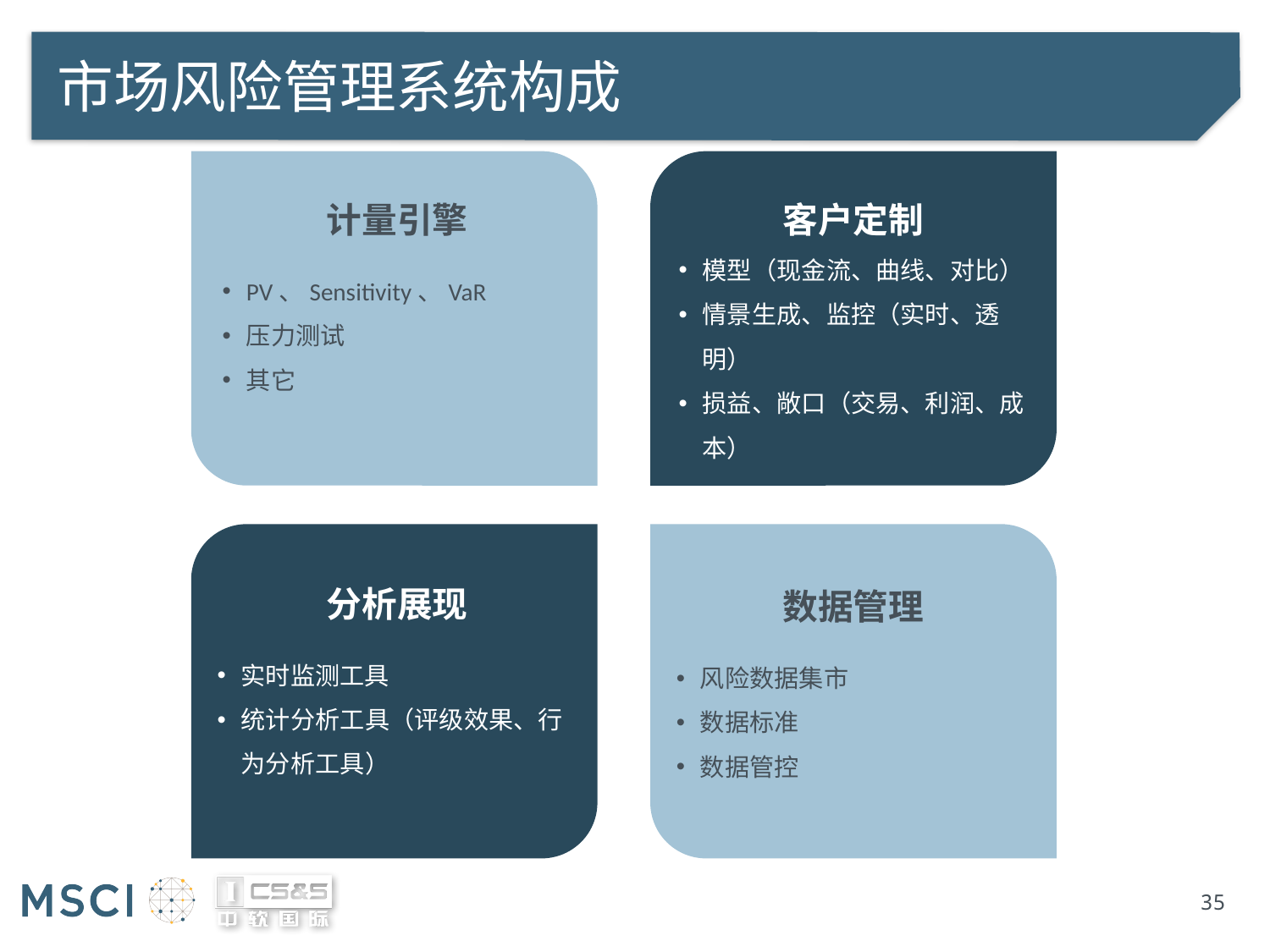

# 市场风险管理系统构成

计量引擎
PV、Sensitivity、VaR
压力测试
其它
客户定制
模型（现金流、曲线、对比）
情景生成、监控（实时、透明）
损益、敞口（交易、利润、成本）
数据管理
风险数据集市
数据标准
数据管控
分析展现
实时监测工具
统计分析工具（评级效果、行为分析工具）
35